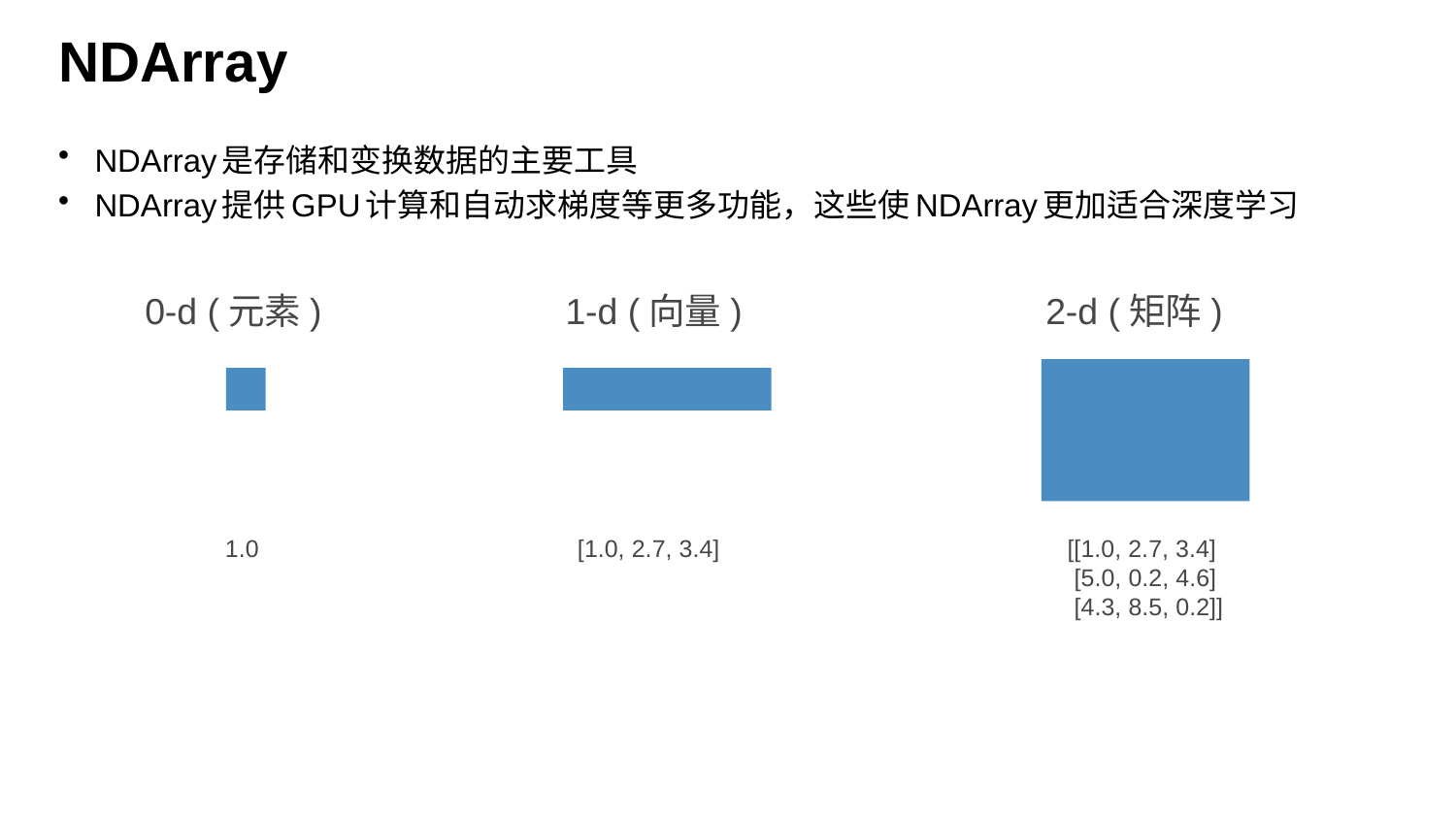

# NDArray
NDArray是存储和变换数据的主要工具
NDArray提供GPU计算和自动求梯度等更多功能，这些使NDArray更加适合深度学习
0-d (元素)
1-d (向量)
2-d (矩阵)

1.0
[1.0, 2.7, 3.4]
[[1.0, 2.7, 3.4]
 [5.0, 0.2, 4.6]
 [4.3, 8.5, 0.2]]